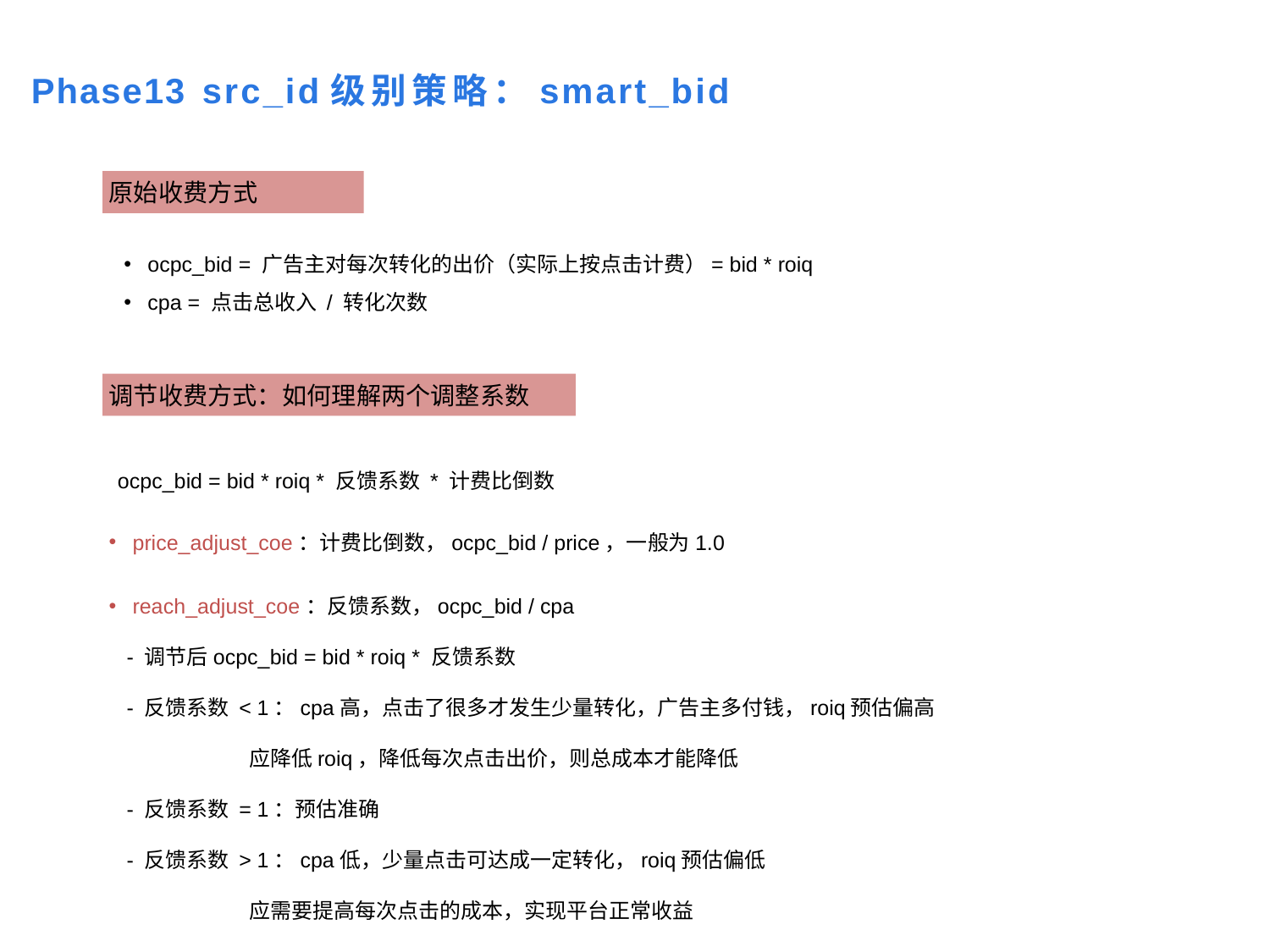

Phase13 src_id级别策略：smart_bid
原始收费方式
ocpc_bid = 广告主对每次转化的出价（实际上按点击计费）= bid * roiq
cpa = 点击总收入 / 转化次数
调节收费方式：如何理解两个调整系数
ocpc_bid = bid * roiq * 反馈系数 * 计费比倒数
price_adjust_coe：计费比倒数，ocpc_bid / price，一般为1.0
reach_adjust_coe：反馈系数，ocpc_bid / cpa
   - 调节后ocpc_bid = bid * roiq * 反馈系数
   - 反馈系数 < 1：cpa高，点击了很多才发生少量转化，广告主多付钱，roiq预估偏高
                             应降低roiq，降低每次点击出价，则总成本才能降低
   - 反馈系数 = 1：预估准确
   - 反馈系数 > 1：cpa低，少量点击可达成一定转化，roiq预估偏低
                             应需要提高每次点击的成本，实现平台正常收益